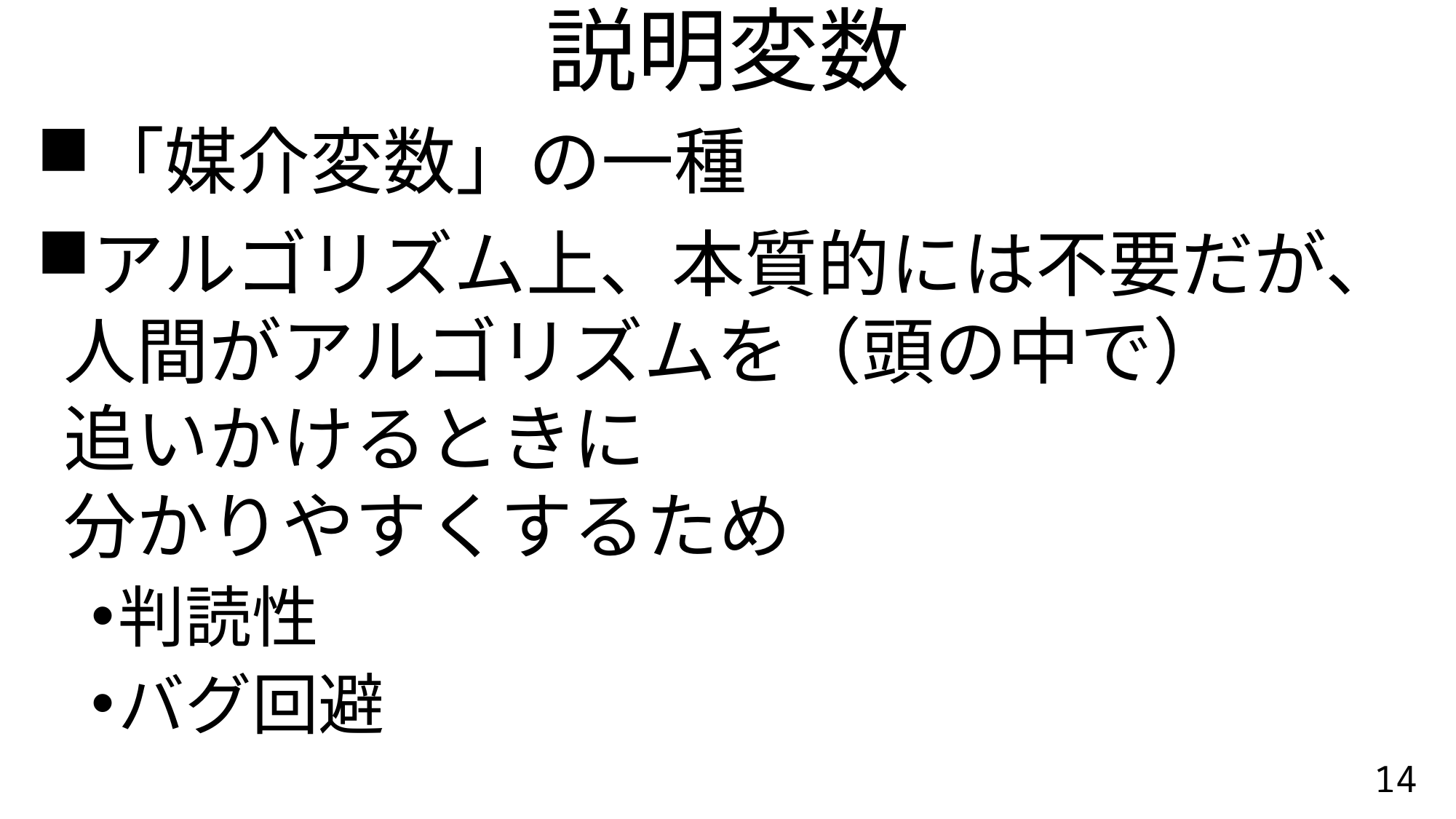

# 説明変数
「媒介変数」の一種
アルゴリズム上、本質的には不要だが、
人間がアルゴリズムを（頭の中で）
追いかけるときに
分かりやすくするため
判読性
バグ回避
14